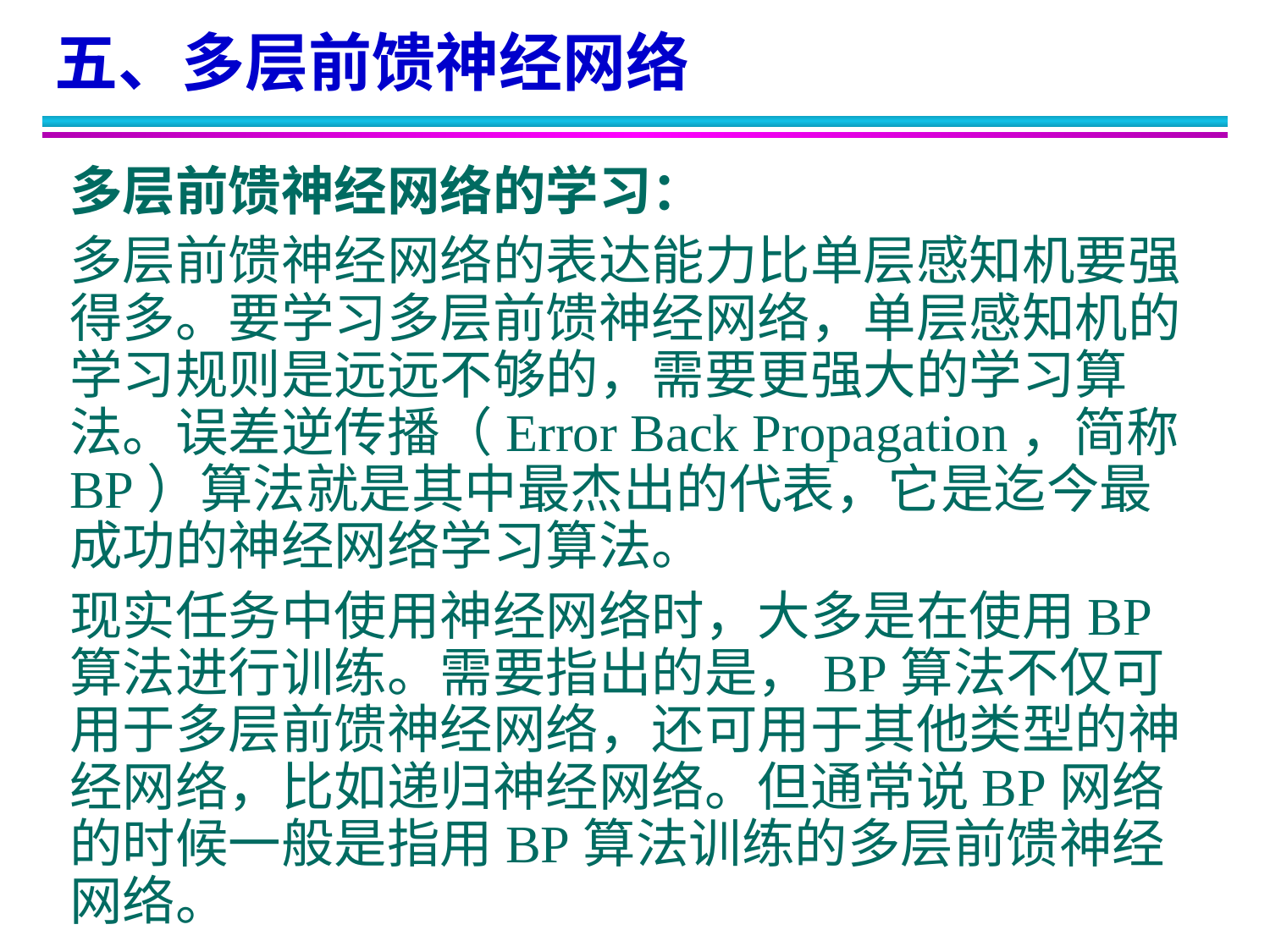

五、多层前馈神经网络
多层前馈神经网络的学习：
多层前馈神经网络的表达能力比单层感知机要强得多。要学习多层前馈神经网络，单层感知机的学习规则是远远不够的，需要更强大的学习算法。误差逆传播（Error Back Propagation，简称BP）算法就是其中最杰出的代表，它是迄今最成功的神经网络学习算法。
现实任务中使用神经网络时，大多是在使用BP算法进行训练。需要指出的是，BP算法不仅可用于多层前馈神经网络，还可用于其他类型的神经网络，比如递归神经网络。但通常说BP网络的时候一般是指用BP算法训练的多层前馈神经网络。